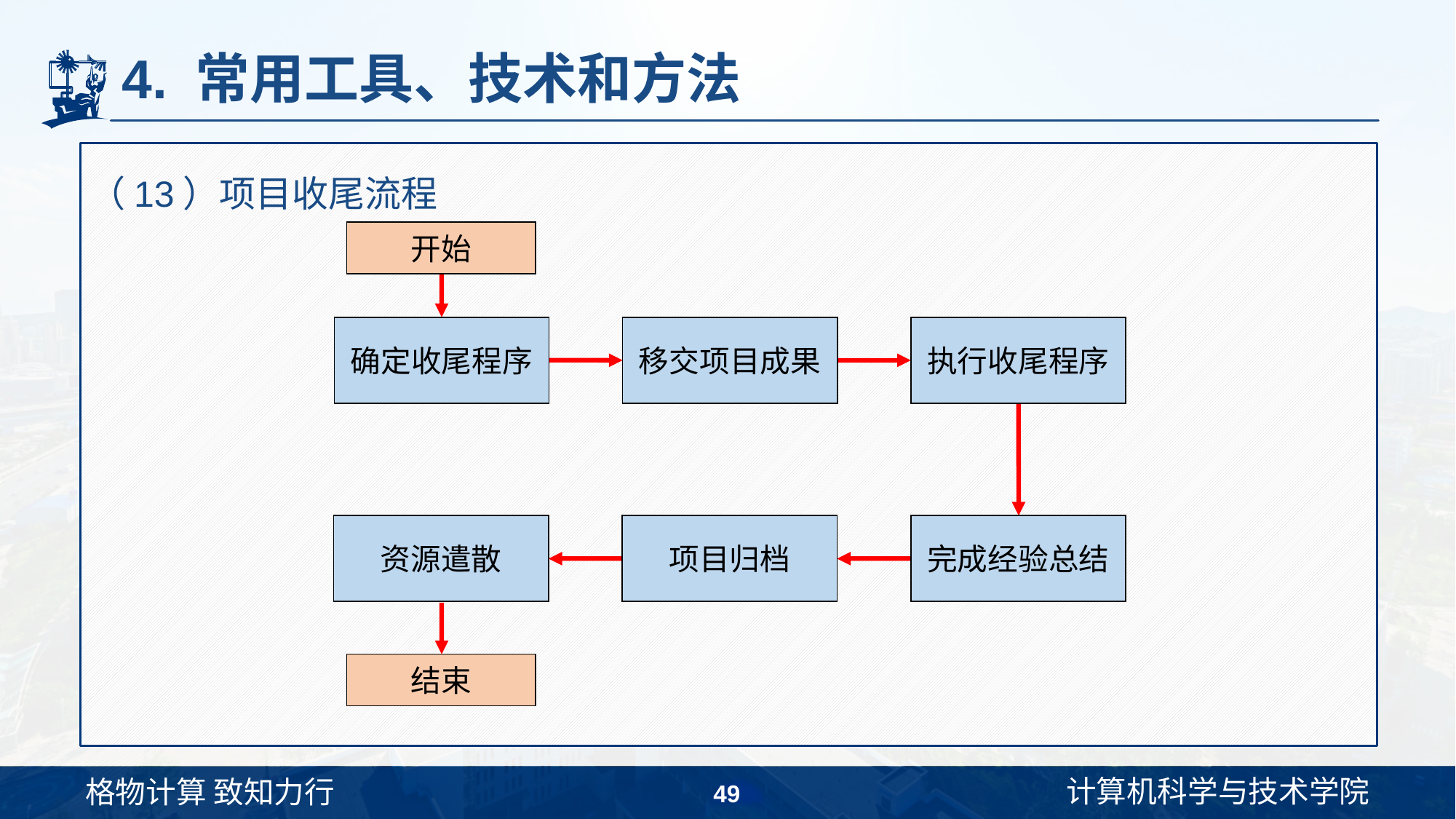

# 4. 常用工具、技术和方法
（13）项目收尾流程
开始

确定收尾程序
移交项目成果
执行收尾程序

资源遣散
项目归档
完成经验总结

结束
49